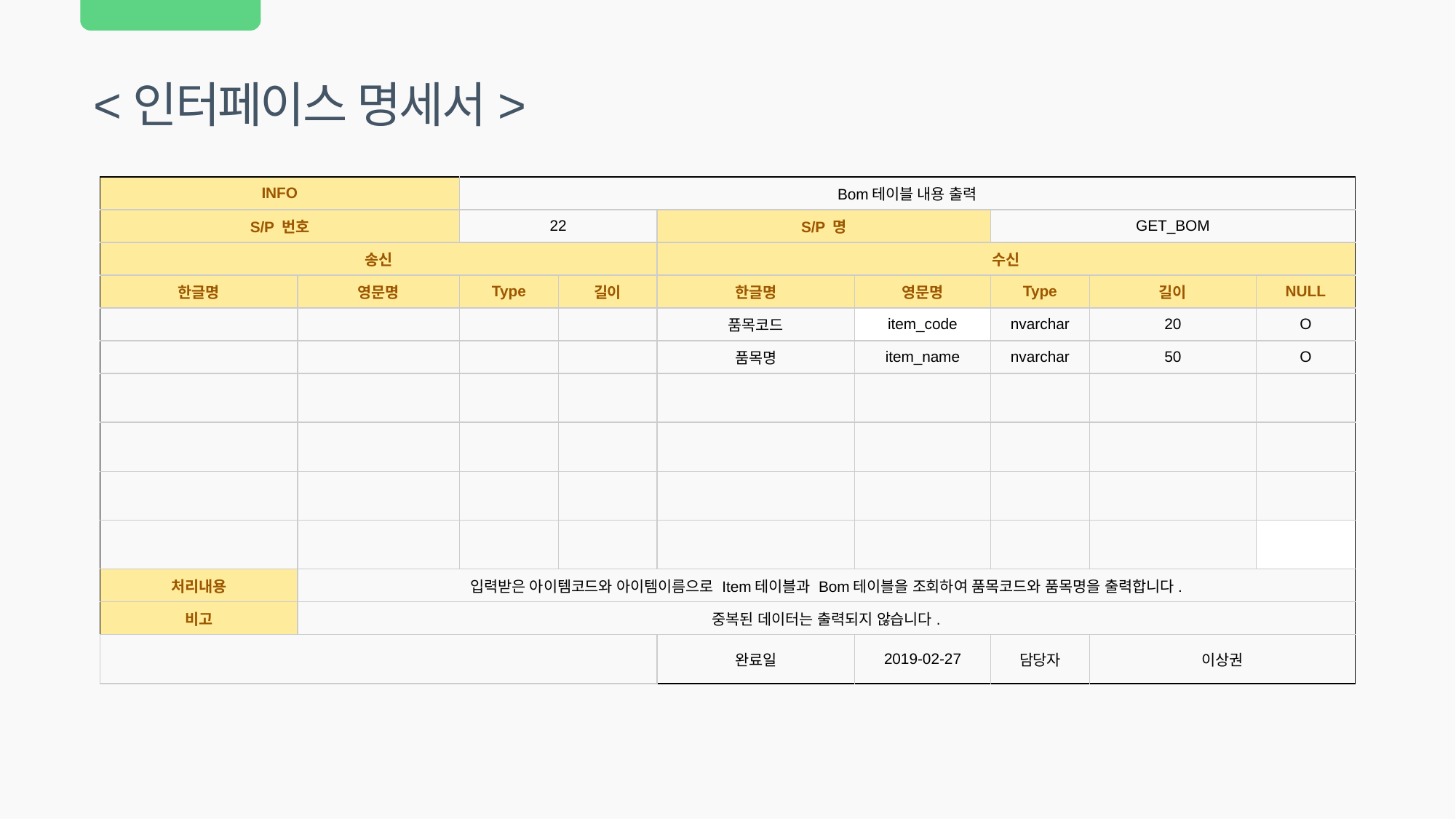

<인터페이스 명세서>
| INFO |  | Bom테이블 내용 출력 |  |  |  |  |  |  |
| --- | --- | --- | --- | --- | --- | --- | --- | --- |
| S/P 번호 |  | 22 |  | S/P 명 |  | GET\_BOM |  |  |
| 송신 |  |  |  | 수신 |  |  |  |  |
| 한글명 | 영문명 | Type | 길이 | 한글명 | 영문명 | Type | 길이 | NULL |
|  |  |  |  | 품목코드 | item\_code | nvarchar | 20 | O |
|  |  |  |  | 품목명 | item\_name | nvarchar | 50 | O |
|  |  |  |  |  |  |  |  |  |
|  |  |  |  |  |  |  |  |  |
|  |  |  |  |  |  |  |  |  |
|  |  |  |  |  |  |  |  |  |
| 처리내용 | 입력받은 아이템코드와 아이템이름으로 Item테이블과 Bom테이블을 조회하여 품목코드와 품목명을 출력합니다. |  |  |  |  |  |  |  |
| 비고 | 중복된 데이터는 출력되지 않습니다. |  |  |  |  |  |  |  |
|  |  |  |  | 완료일 | 2019-02-27 | 담당자 | 이상권 |  |